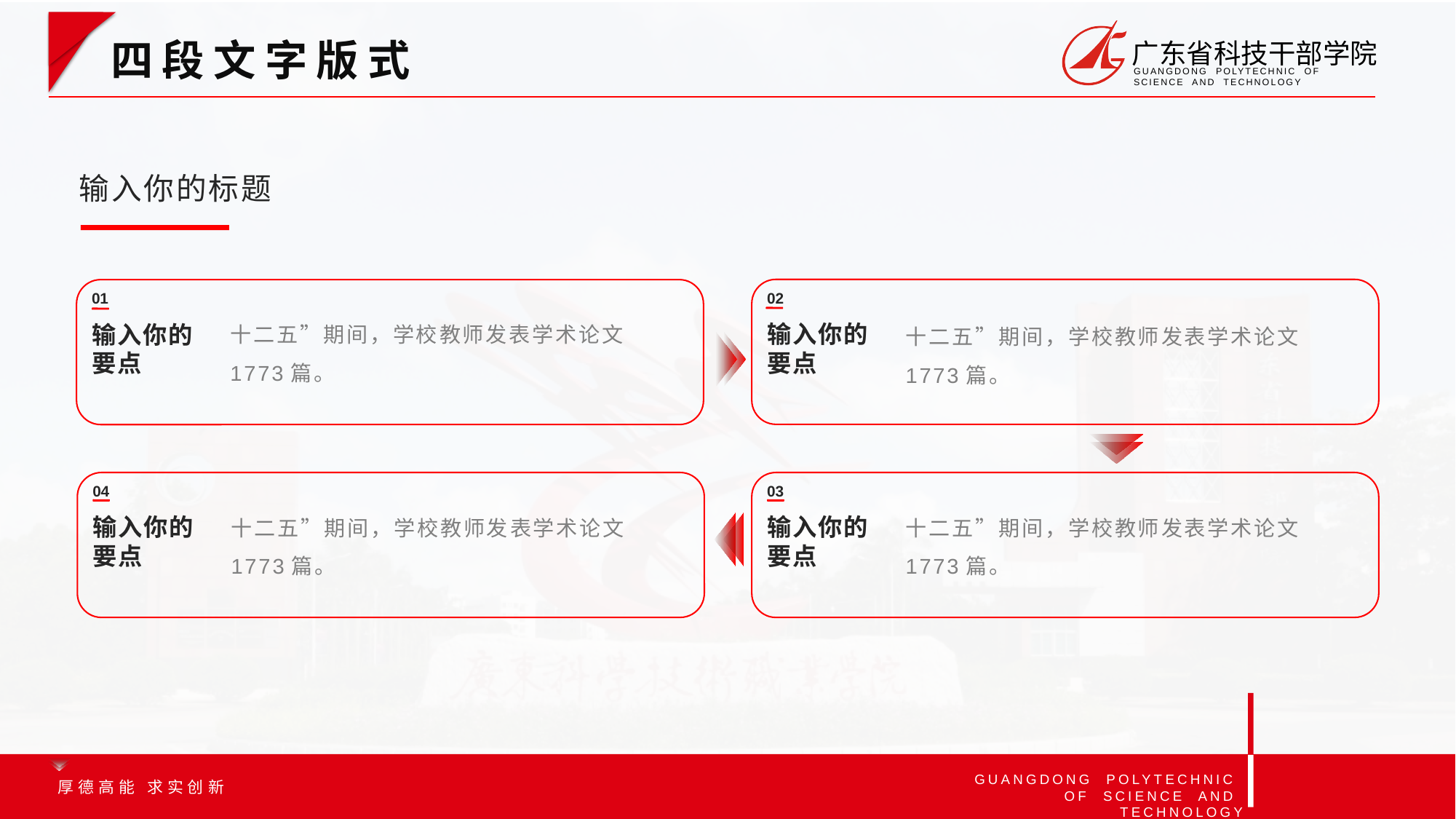

选中文字☞Ctrl+【或】☞即可增大或减小字号
四段文字版式
输入你的标题

02
01
十二五”期间，学校教师发表学术论文1773篇。
十二五”期间，学校教师发表学术论文1773篇。

输入你的要点
输入你的要点

04
03
十二五”期间，学校教师发表学术论文1773篇。
十二五”期间，学校教师发表学术论文1773篇。

输入你的要点
输入你的要点